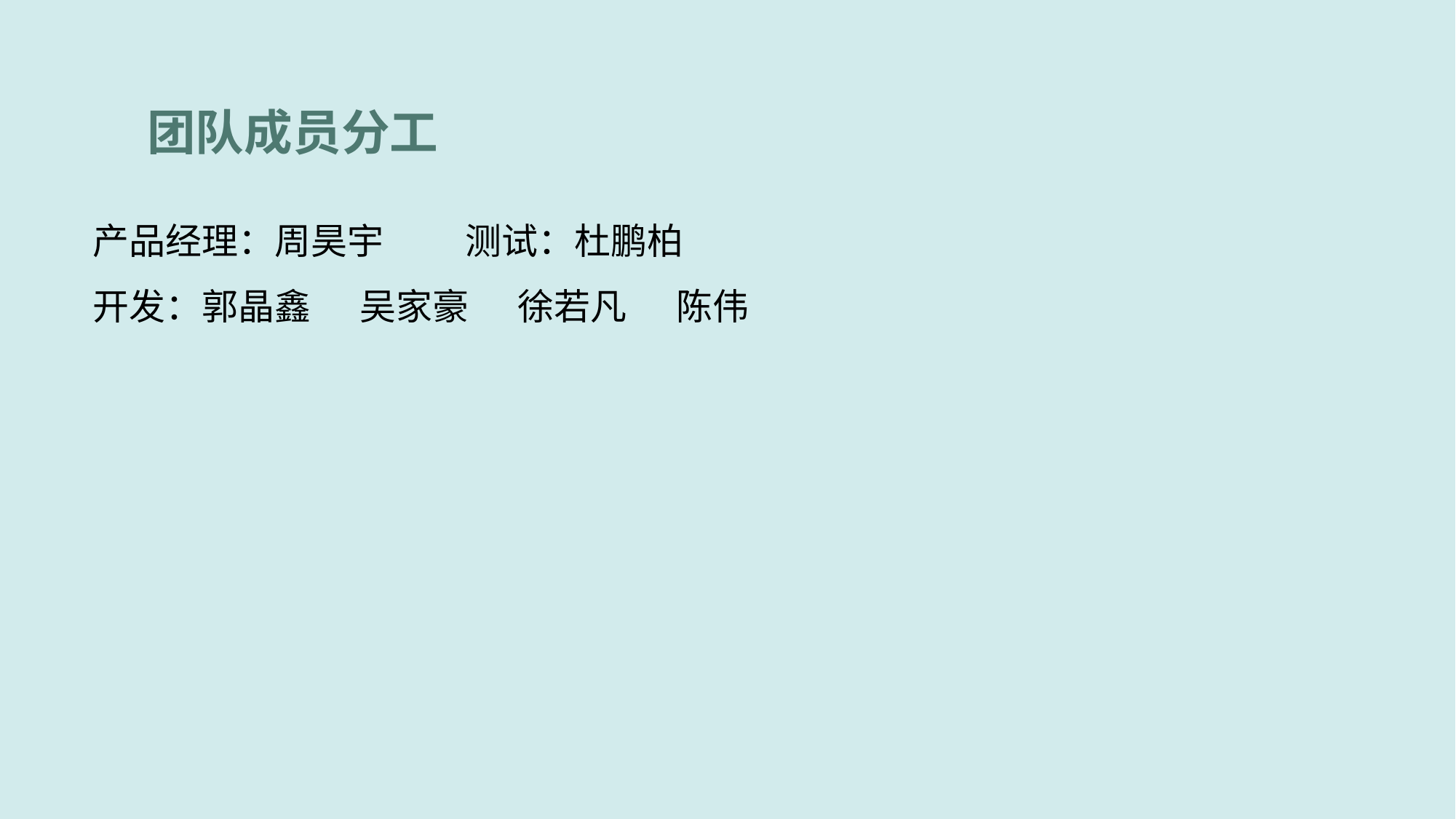

团队成员分工
产品经理：周昊宇          测试：杜鹏柏
开发：郭晶鑫      吴家豪      徐若凡      陈伟